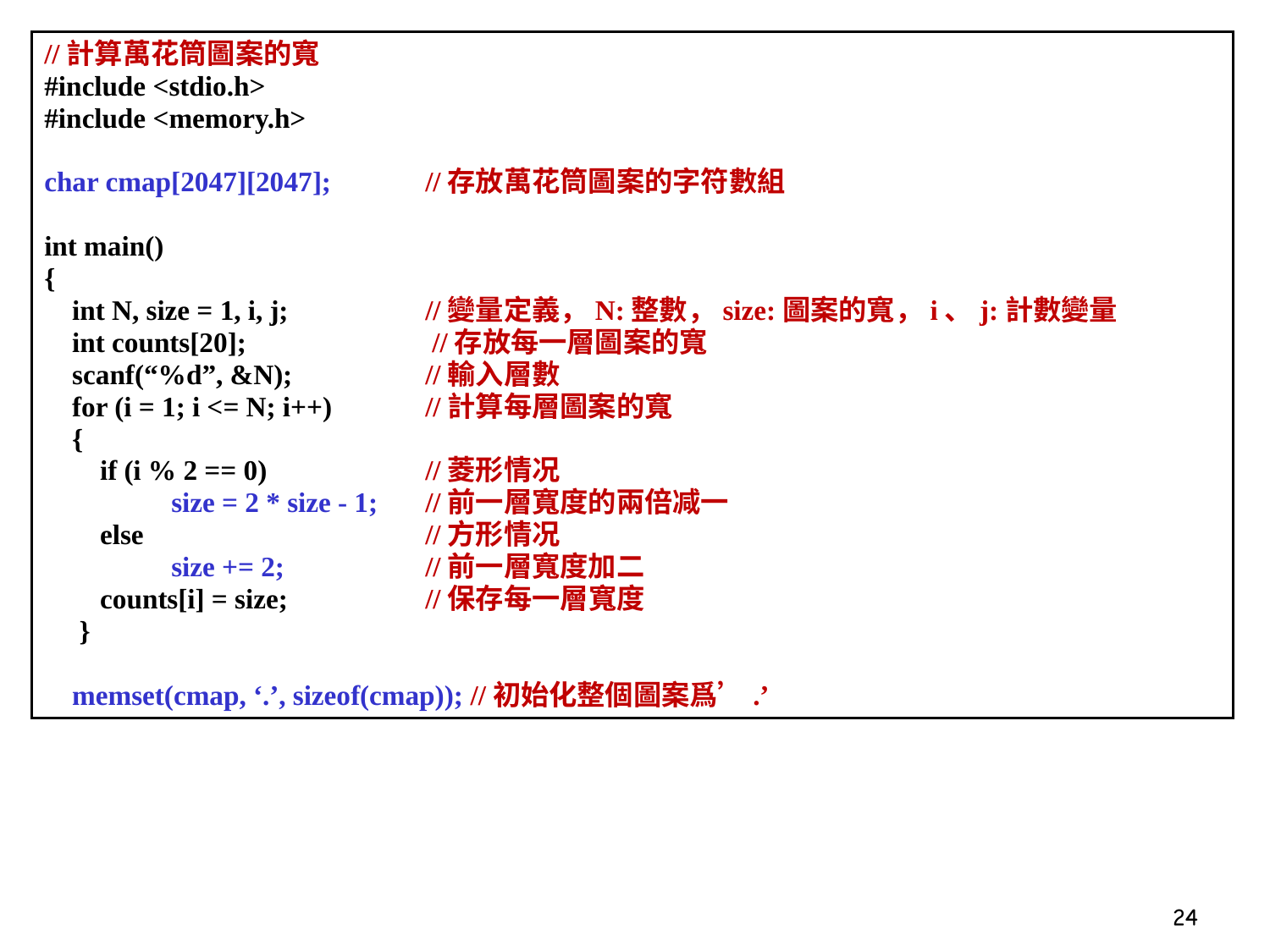

//計算萬花筒圖案的寬
#include <stdio.h>
#include <memory.h>

char cmap[2047][2047];	//存放萬花筒圖案的字符數組

int main()
{
    int N, size = 1, i, j; 		//變量定義，N:整數，size:圖案的寬，i、j:計數變量
    int counts[20];	      	 //存放每一層圖案的寬
    scanf(“%d”, &N); 	//輸入層數
    for (i = 1; i <= N; i++)	//計算每層圖案的寬
    {
        if (i % 2 == 0)             	//菱形情况
	size = 2 * size - 1; 	//前一層寬度的兩倍减一
        else		                	//方形情况
	size += 2;              	//前一層寬度加二
        counts[i] = size;	 	//保存每一層寬度
     }

    memset(cmap, ‘.’, sizeof(cmap)); //初始化整個圖案爲’.’